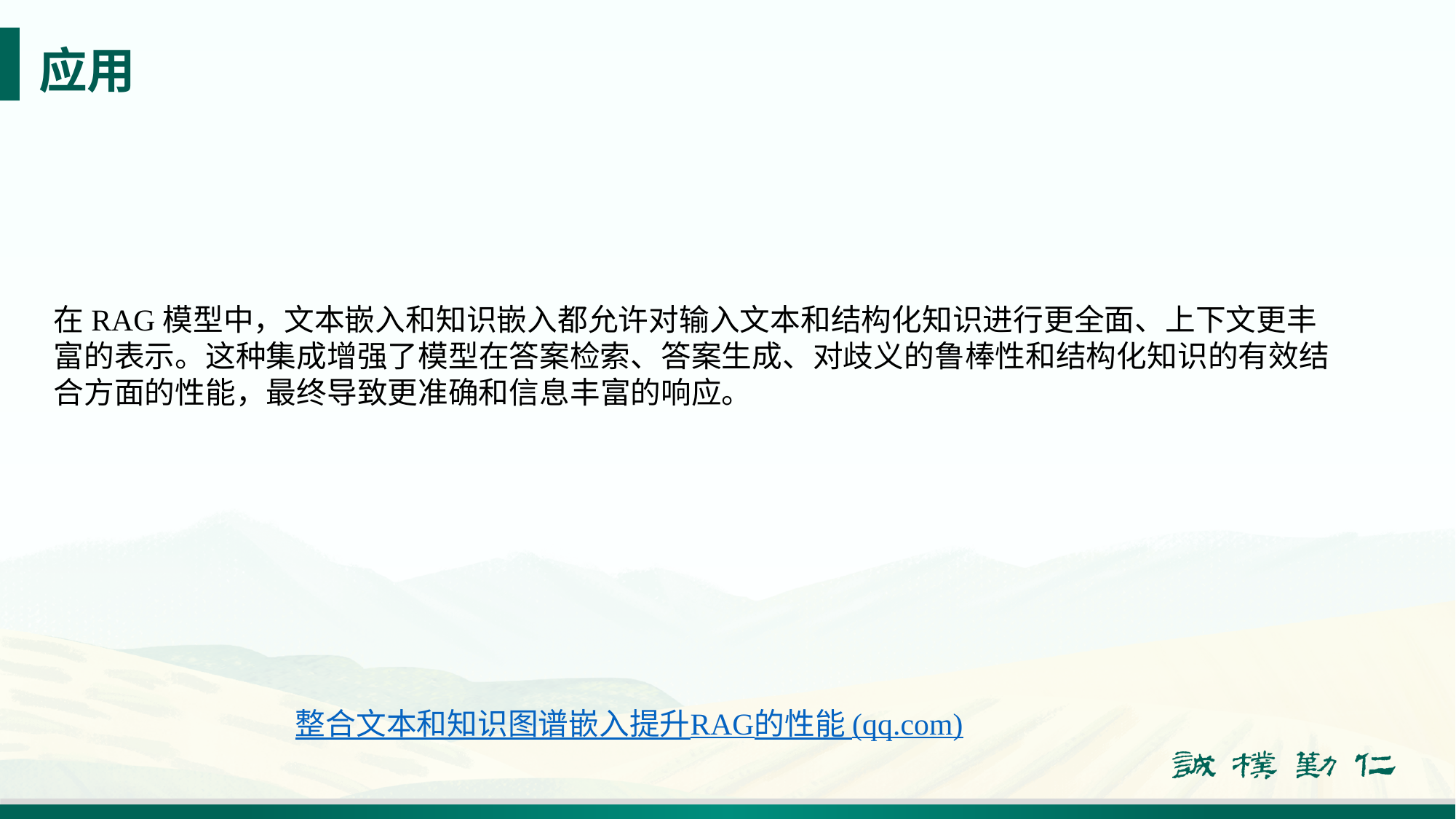

# 应用
在RAG模型中，文本嵌入和知识嵌入都允许对输入文本和结构化知识进行更全面、上下文更丰富的表示。这种集成增强了模型在答案检索、答案生成、对歧义的鲁棒性和结构化知识的有效结合方面的性能，最终导致更准确和信息丰富的响应。

整合文本和知识图谱嵌入提升RAG的性能 (qq.com)